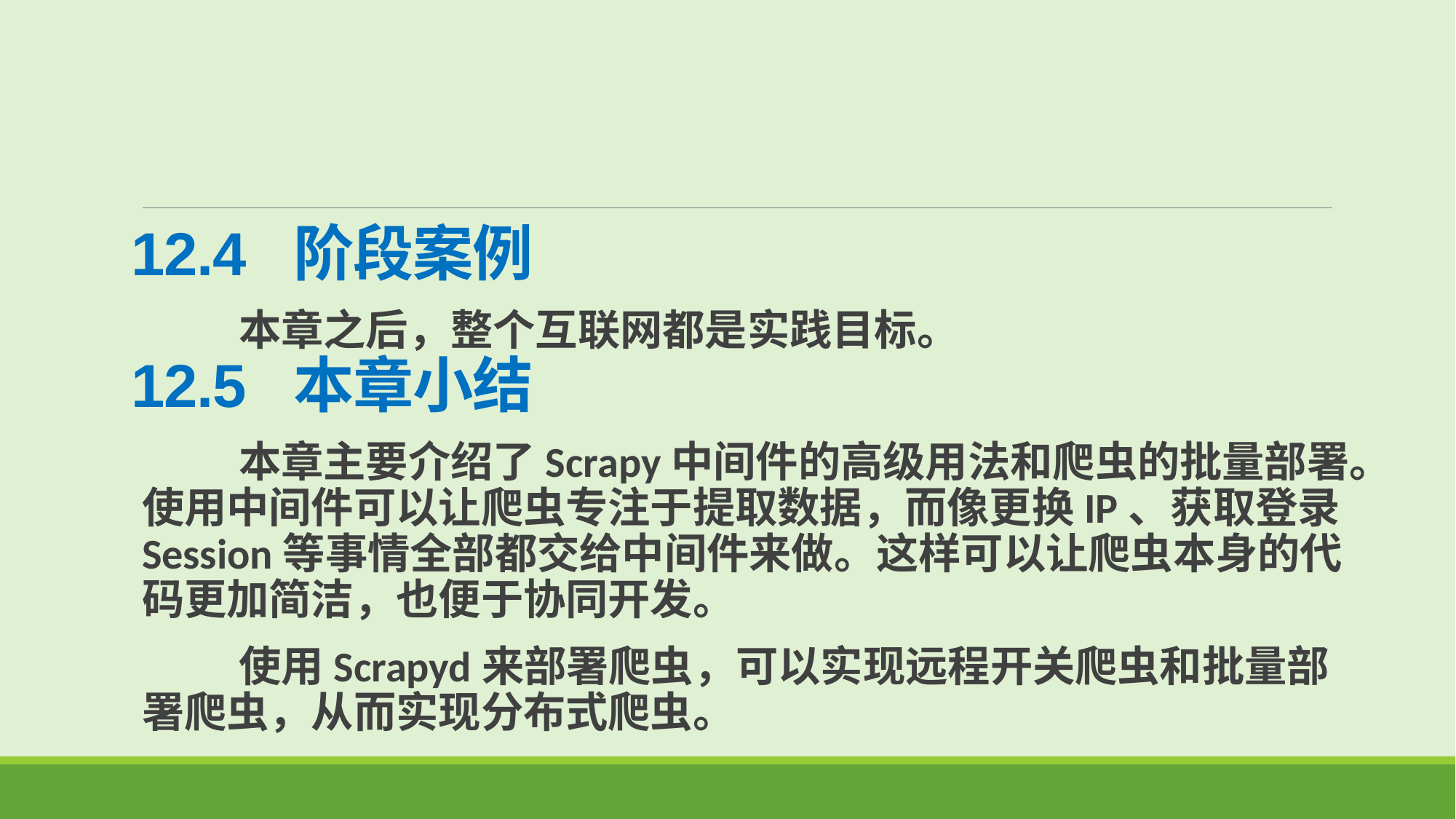

12.4  阶段案例
         本章之后，整个互联网都是实践目标。
12.5  本章小结
         本章主要介绍了Scrapy中间件的高级用法和爬虫的批量部署。使用中间件可以让爬虫专注于提取数据，而像更换IP、获取登录Session等事情全部都交给中间件来做。这样可以让爬虫本身的代码更加简洁，也便于协同开发。
         使用Scrapyd来部署爬虫，可以实现远程开关爬虫和批量部署爬虫，从而实现分布式爬虫。